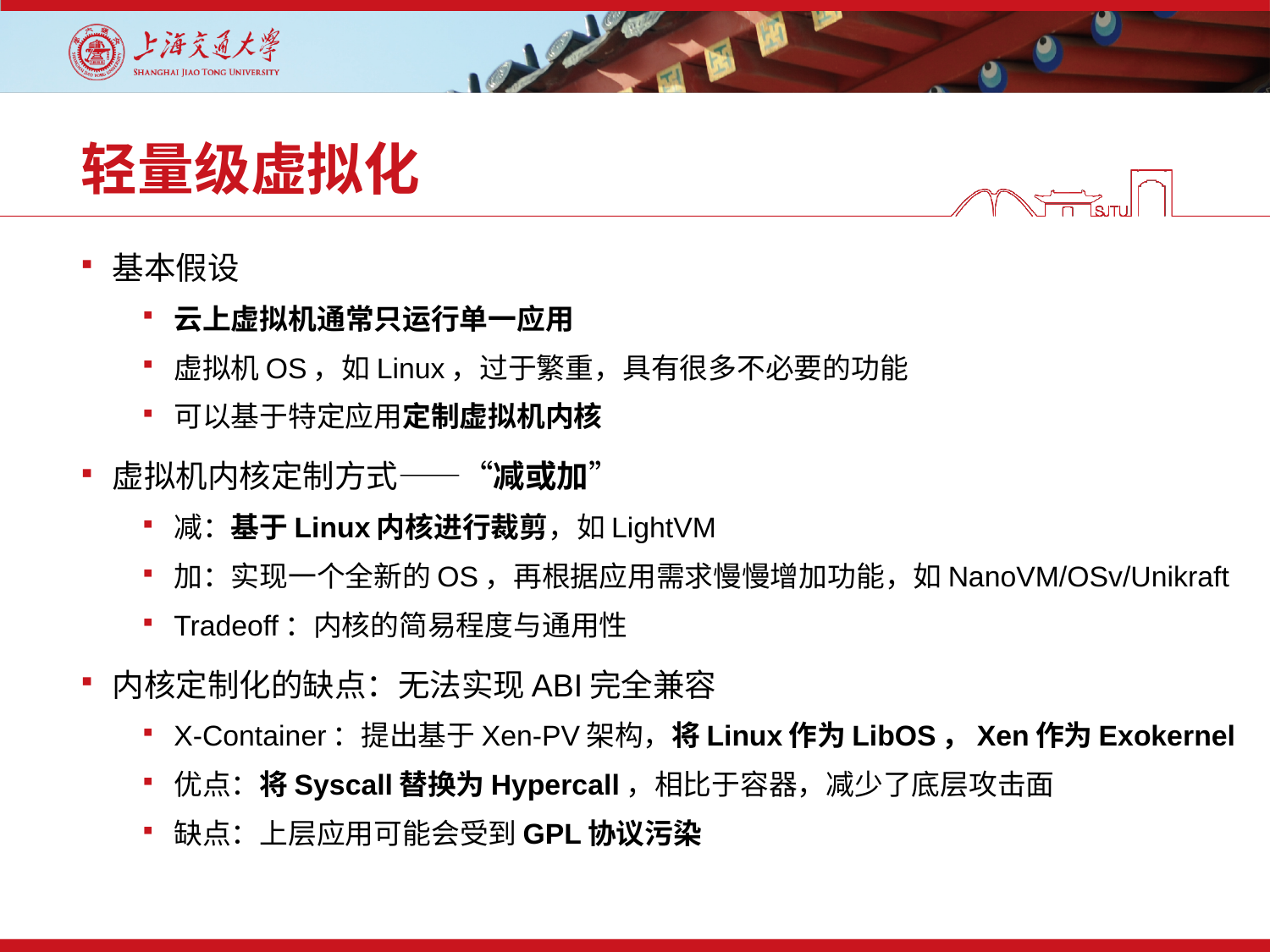

# 轻量级虚拟化
基本假设
云上虚拟机通常只运行单一应用
虚拟机OS，如Linux，过于繁重，具有很多不必要的功能
可以基于特定应用定制虚拟机内核
虚拟机内核定制方式——“减或加”
减：基于Linux内核进行裁剪，如LightVM
加：实现一个全新的OS，再根据应用需求慢慢增加功能，如NanoVM/OSv/Unikraft
Tradeoff：内核的简易程度与通用性
内核定制化的缺点：无法实现ABI完全兼容
X-Container：提出基于Xen-PV架构，将Linux作为LibOS，Xen作为Exokernel
优点：将Syscall替换为Hypercall，相比于容器，减少了底层攻击面
缺点：上层应用可能会受到GPL协议污染